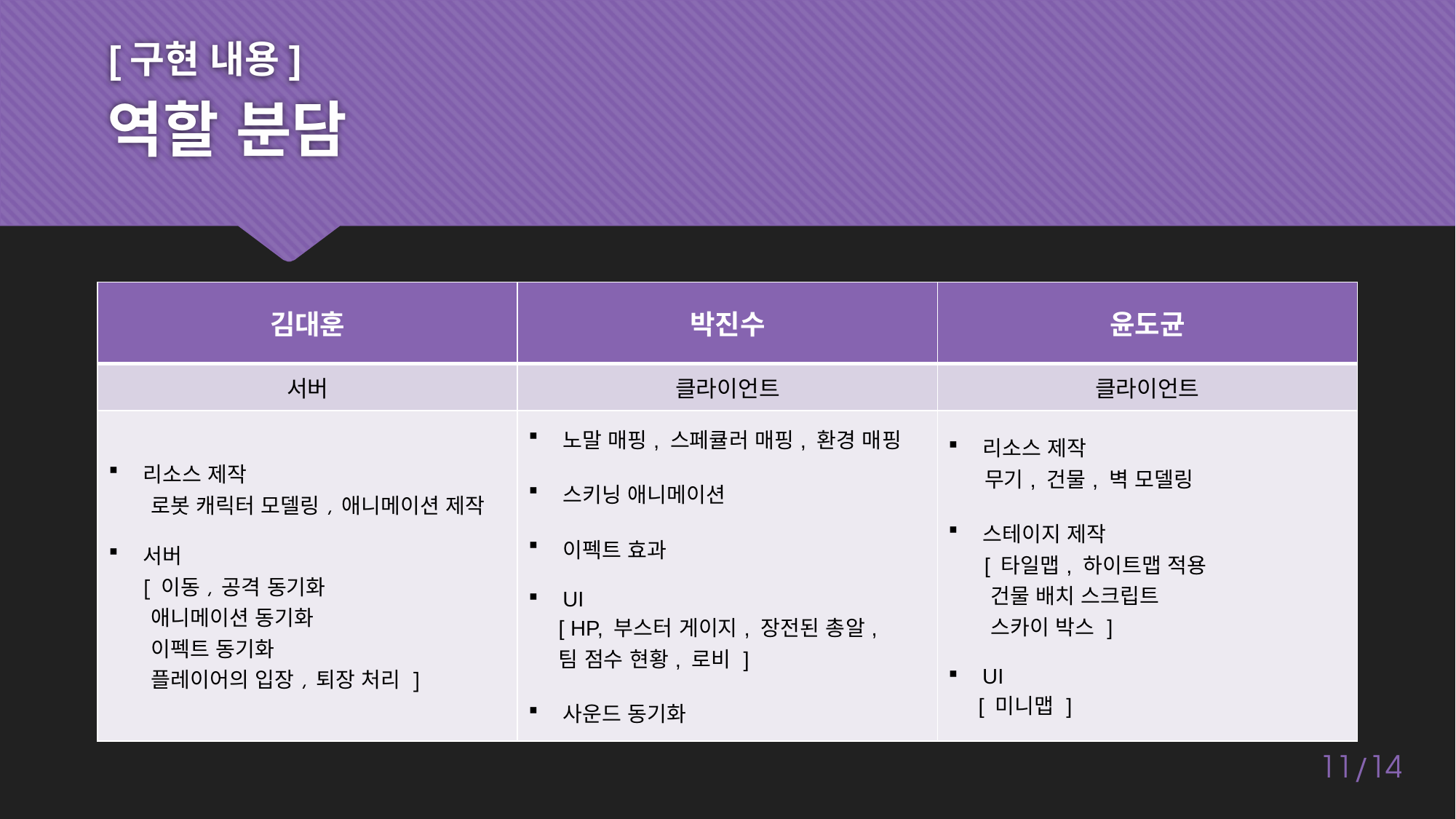

[구현 내용]
# 역할 분담
| 김대훈 | 박진수 | 윤도균 |
| --- | --- | --- |
| 서버 | 클라이언트 | 클라이언트 |
| 리소스 제작 로봇 캐릭터 모델링, 애니메이션 제작 서버 [ 이동, 공격 동기화 애니메이션 동기화 이펙트 동기화 플레이어의 입장, 퇴장 처리 ] | 노말 매핑, 스페큘러 매핑, 환경 매핑 스키닝 애니메이션 이펙트 효과 UI [ HP, 부스터 게이지, 장전된 총알, 팀 점수 현황, 로비 ] 사운드 동기화 | 리소스 제작 무기, 건물, 벽 모델링 스테이지 제작 [ 타일맵, 하이트맵 적용 건물 배치 스크립트 스카이 박스 ] UI [ 미니맵 ] |
11/14